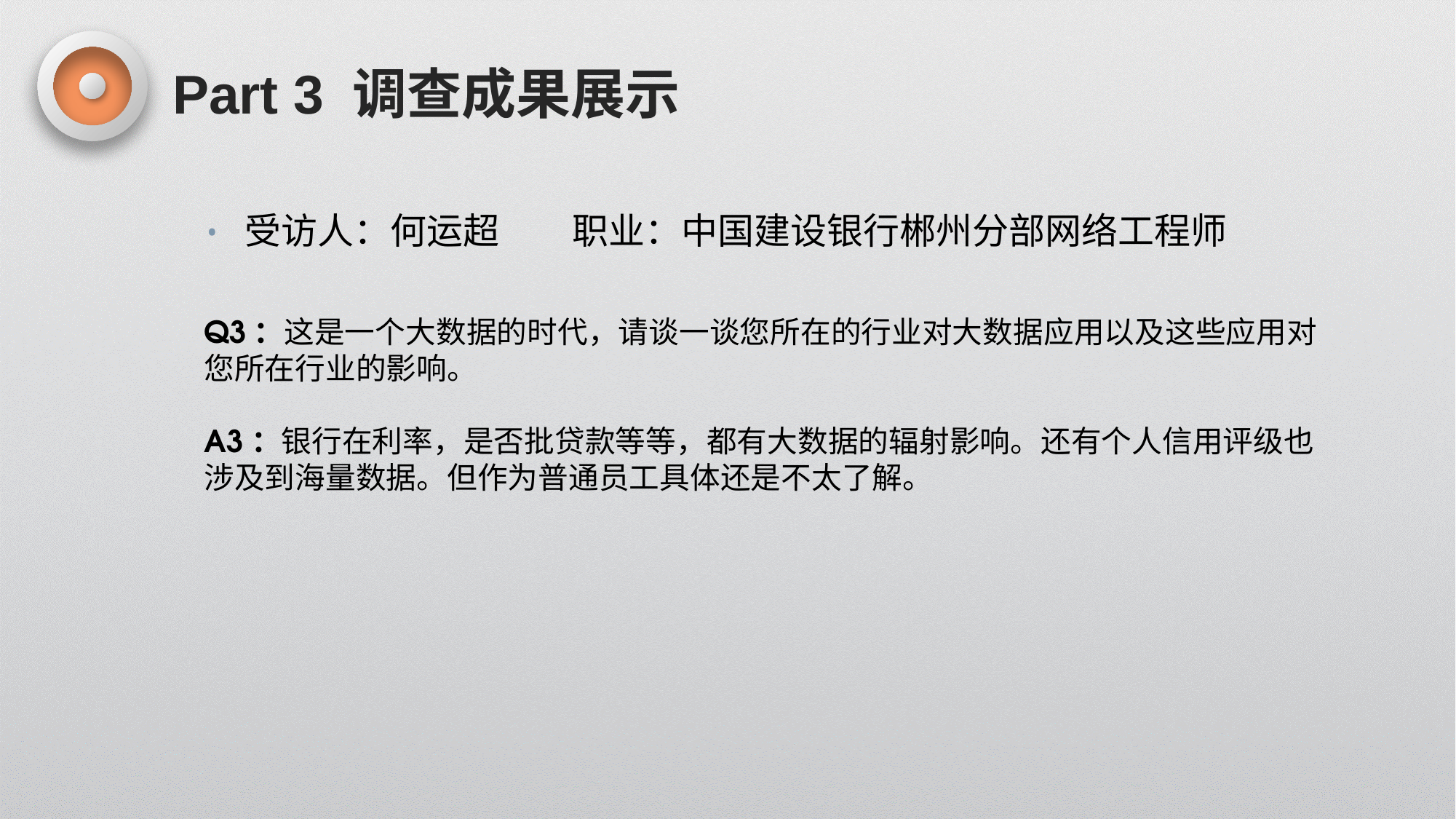

Part 3 调查成果展示
受访人：何运超  	职业：中国建设银行郴州分部网络工程师

Q3：这是一个大数据的时代，请谈一谈您所在的行业对大数据应用以及这些应用对您所在行业的影响。

A3：银行在利率，是否批贷款等等，都有大数据的辐射影响。还有个人信用评级也涉及到海量数据。但作为普通员工具体还是不太了解。